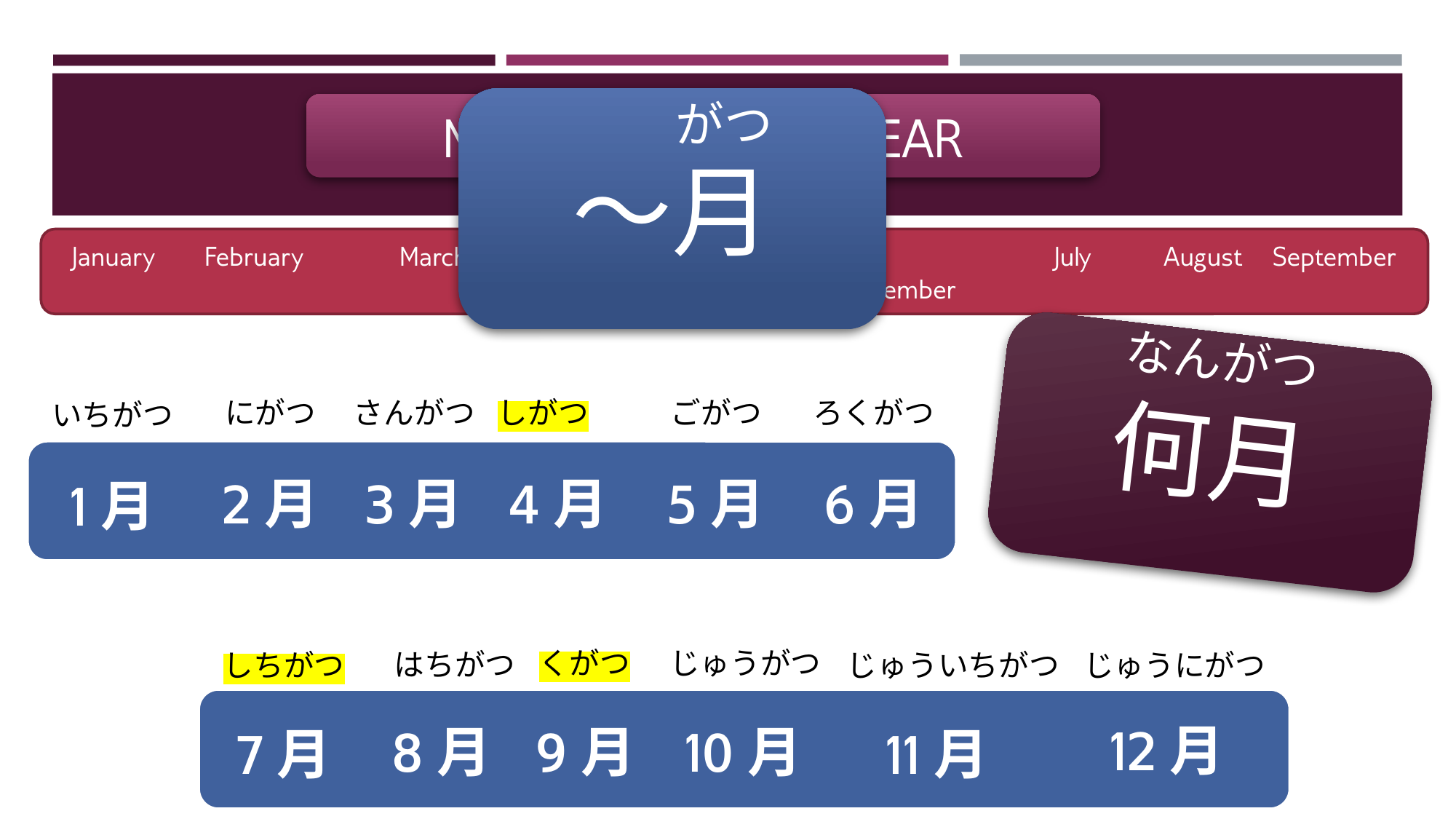

がつ
～月
MONTHS OF THE YEAR
January      February 	March 	April 	May		June		July	August	September	November	December
なんがつ
何月
しがつ
ごがつ
ろくがつ
にがつ
さんがつ
いちがつ

4月
5月
6月
2月
3月
1月
じゅうがつ
くがつ
はちがつ
しちがつ
じゅういちがつ
じゅうにがつ

12月
10月
8月
9月
7月
11月